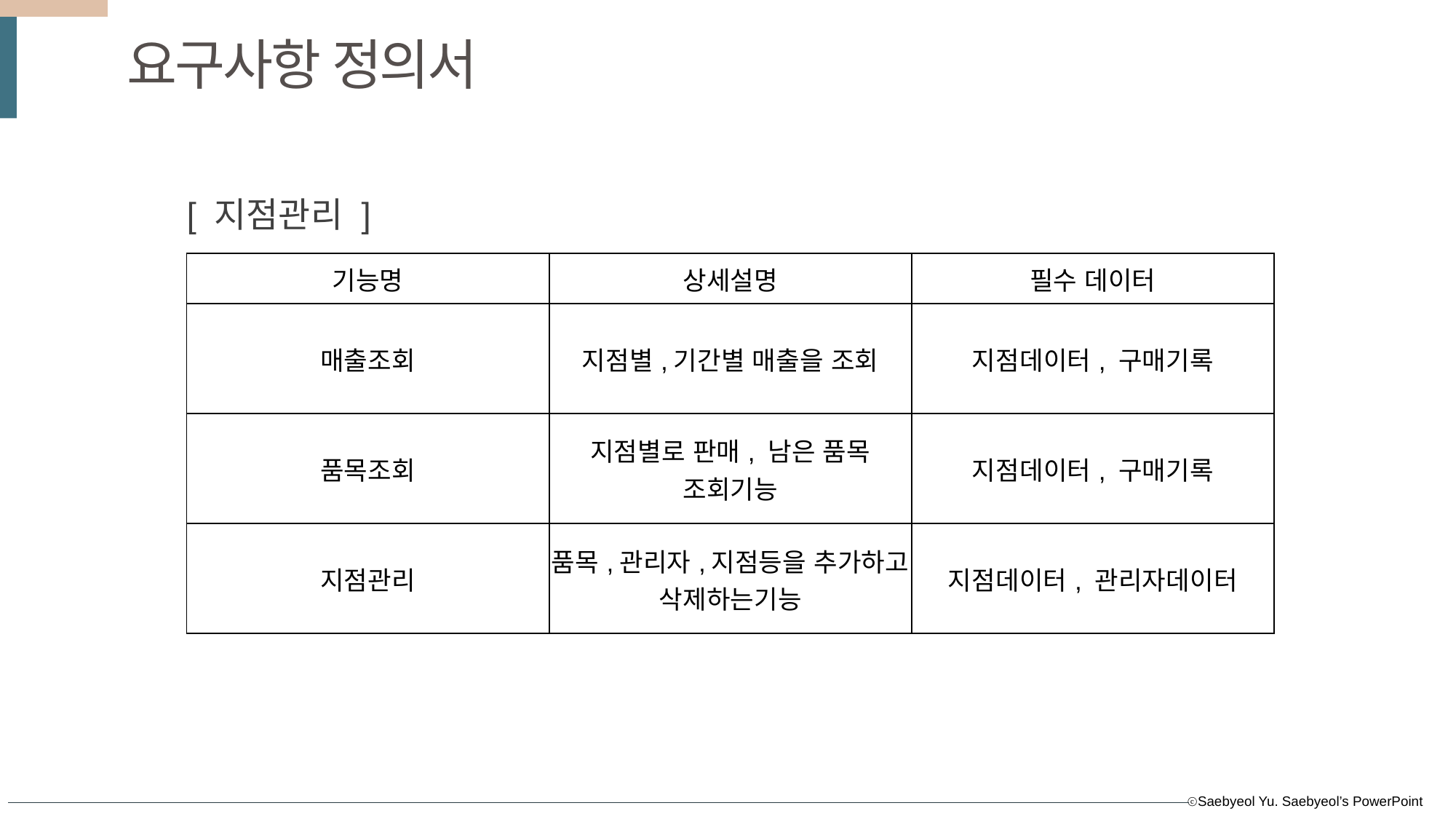

요구사항 정의서
[ 지점관리 ]
| 기능명 | 상세설명 | 필수 데이터 |
| --- | --- | --- |
| 매출조회 | 지점별,기간별 매출을 조회 | 지점데이터, 구매기록 |
| 품목조회 | 지점별로 판매, 남은 품목 조회기능 | 지점데이터, 구매기록 |
| 지점관리 | 품목,관리자,지점등을 추가하고 삭제하는기능 | 지점데이터, 관리자데이터 |